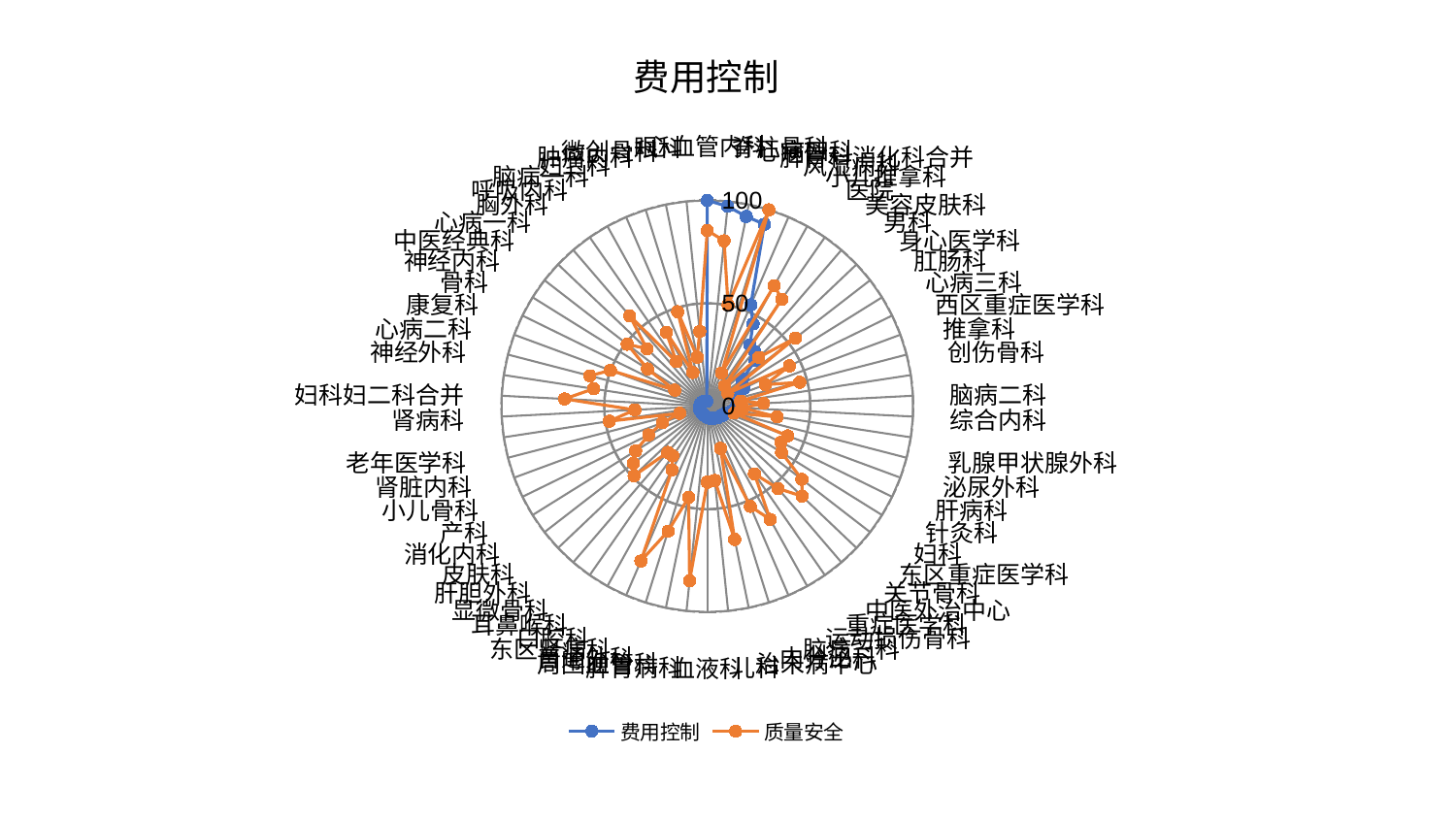

### Chart: 费用控制

| Category | 费用控制 | 质量安全 |
|---|---|---|
| 心血管内科 | 100.0 | 85.3836115186383 |
| 脊柱骨科 | 97.58945576912986 | 80.76516959676731 |
| 心病四科 | 94.10235391897493 | 50.147215933454255 |
| 脾胃科消化科合并 | 92.65609167197935 | 100.00000000000001 |
| 风湿病科 | 53.543808421252486 | 17.602087486439668 |
| 小儿推拿科 | 45.77909678467999 | 67.00543141423947 |
| 医院 | 36.20539077502373 | 63.31292349723919 |
| 美容皮肤科 | 35.17886545482832 | 12.922306131360937 |
| 男科 | 32.12618830637528 | 34.46343471184257 |
| 身心医学科 | 21.632134868016237 | 54.08736005542333 |
| 肛肠科 | 19.845417710631427 | 11.711925507725354 |
| 心病三科 | 19.800475751513872 | 44.48875640565969 |
| 西区重症医学科 | 15.550864024169766 | 30.00040573936189 |
| 推拿科 | 15.527116880309183 | 46.37160158877645 |
| 创伤骨科 | 15.240531251075828 | 16.31710142748561 |
| 脑病二科 | 14.407200848068255 | 27.3772259911638 |
| 综合内科 | 13.783479216155625 | 17.135064778175746 |
| 乳腺甲状腺外科 | 12.930167061699375 | 34.31490041474065 |
| 泌尿外科 | 11.494646857456733 | 13.448501665566095 |
| 肝病科 | 9.541247235546546 | 41.64154669012274 |
| 针灸科 | 8.971461744842848 | 39.793578844786964 |
| 妇科 | 8.64377438642043 | 42.48451547586021 |
| 东区重症医学科 | 7.881467694579752 | 58.1178224431748 |
| 关节骨科 | 7.629474944784044 | 63.49988996850636 |
| 中医外治中心 | 7.522275495889634 | 52.71042686892201 |
| 重症医学科 | 6.910745166377909 | 40.08194613647822 |
| 运动损伤骨科 | 6.805386125063272 | 62.89075418915534 |
| 脑病三科 | 6.110153902495318 | 52.95657403361119 |
| 内分泌科 | 5.992550990900347 | 21.46021560065432 |
| 治未病中心 | 5.972741184305815 | 66.09290024718126 |
| 儿科 | 5.702366792046847 | 36.28780836230111 |
| 血液科 | 5.462216519235328 | 36.93149012264055 |
| 脾胃病科 | 5.18084815132336 | 85.25173819728792 |
| 周围血管科 | 4.917598609159119 | 45.22002024140738 |
| 普通外科 | 4.674164744429747 | 63.61495889520884 |
| 东区肾病科 | 4.543480250320145 | 81.84457571977202 |
| 口腔科 | 4.390366403651336 | 35.38441657730633 |
| 耳鼻喉科 | 4.387296279330548 | 29.422199373736515 |
| 显微骨科 | 4.271549936316533 | 29.61467620967902 |
| 肝胆外科 | 4.166922178983667 | 49.089748478241944 |
| 皮肤科 | 4.134910777990132 | 45.3620069566152 |
| 消化内科 | 4.127036774000635 | 41.06646458201721 |
| 产科 | 4.068895048439038 | 31.75269181990158 |
| 小儿骨科 | 4.012166899625532 | 23.254100976744116 |
| 肾脏内科 | 3.9850331209440495 | 13.88162352152187 |
| 老年医学科 | 3.923232366738564 | 48.16347287207123 |
| 肾病科 | 3.8366478711565564 | 35.23971541790947 |
| 妇科妇二科合并 | 3.7030908024400446 | 69.43500524573524 |
| 神经外科 | 3.5251960529166197 | 55.872645390230176 |
| 心病二科 | 3.5170083969743327 | 58.93872473961447 |
| 康复科 | 3.500740220115961 | 50.19280071862835 |
| 骨科 | 3.348684518894522 | 17.63417882291128 |
| 神经内科 | 3.225357741161705 | 34.238949833233676 |
| 中医经典科 | 3.191561166627394 | 49.185225911705245 |
| 心病一科 | 3.044753520020886 | 40.46922979630225 |
| 胸外科 | 3.0204387068025773 | 57.88740435489755 |
| 呼吸内科 | 2.910536377427668 | 26.366525326192836 |
| 脑病一科 | 2.7356794153354365 | 40.956247472255065 |
| 妇二科 | 2.622057518712117 | 17.85964157059418 |
| 肿瘤内科 | 2.5881922907680215 | 48.1546728305786 |
| 微创骨科 | 2.5248115423135458 | 24.312139600676947 |
| 眼科 | 2.3980250355630366 | 36.51685924252685 |
34